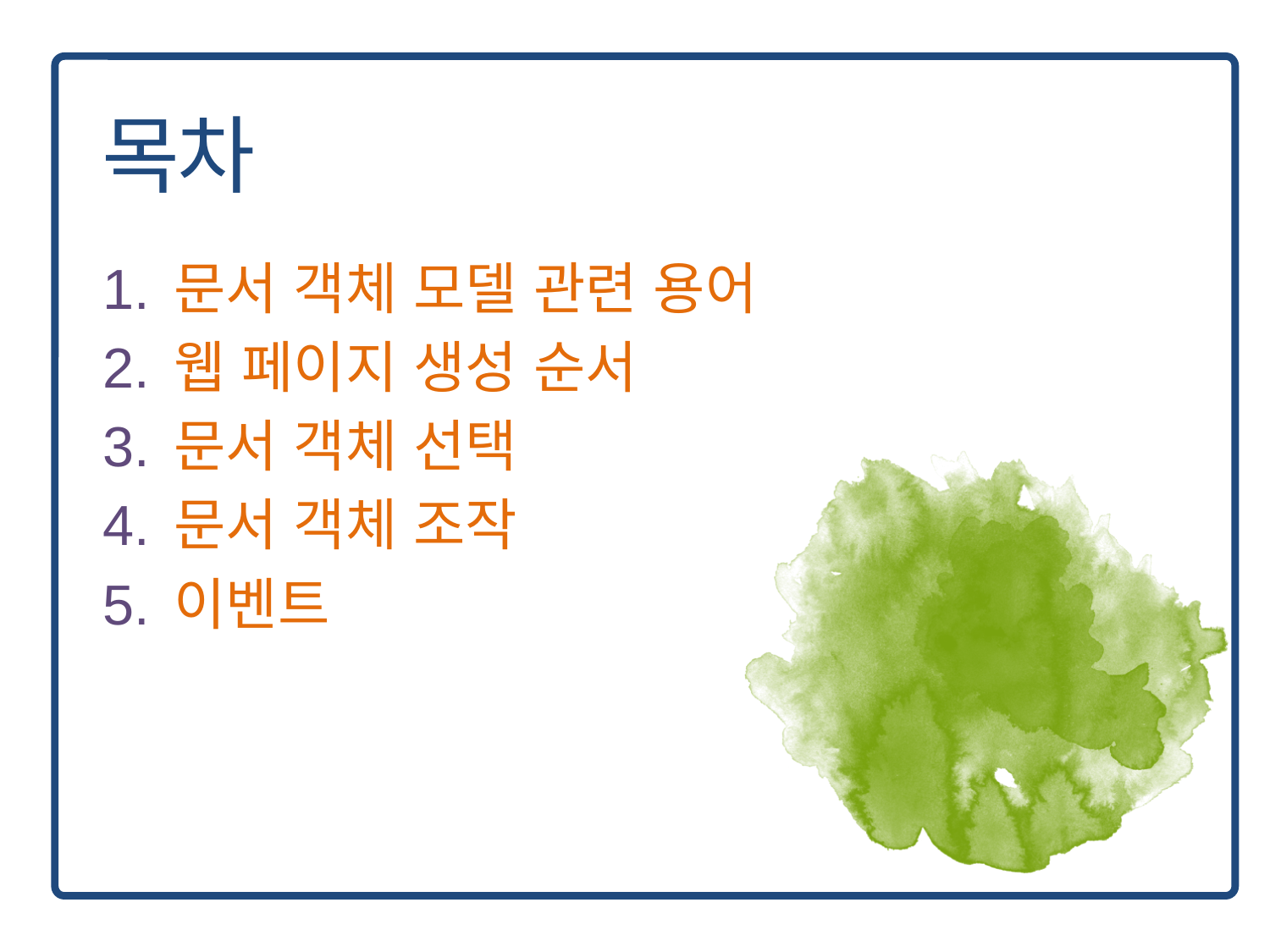

문서 객체 모델 관련 용어
웹 페이지 생성 순서
문서 객체 선택
문서 객체 조작
이벤트